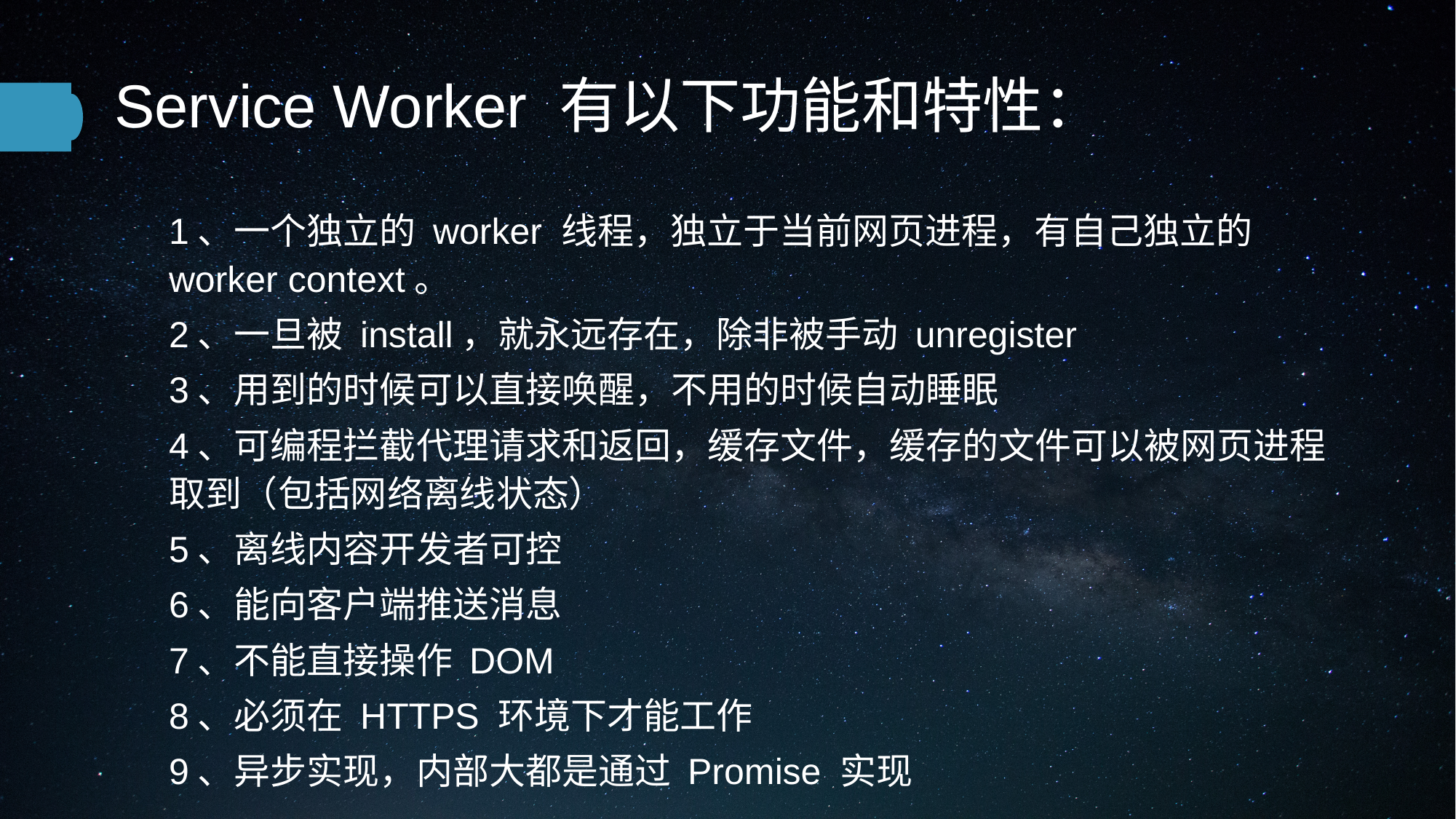

Service Worker 有以下功能和特性：

1、一个独立的 worker 线程，独立于当前网页进程，有自己独立的 worker context。
2、一旦被 install，就永远存在，除非被手动 unregister
3、用到的时候可以直接唤醒，不用的时候自动睡眠
4、可编程拦截代理请求和返回，缓存文件，缓存的文件可以被网页进程取到（包括网络离线状态）
5、离线内容开发者可控
6、能向客户端推送消息
7、不能直接操作 DOM
8、必须在 HTTPS 环境下才能工作
9、异步实现，内部大都是通过 Promise 实现